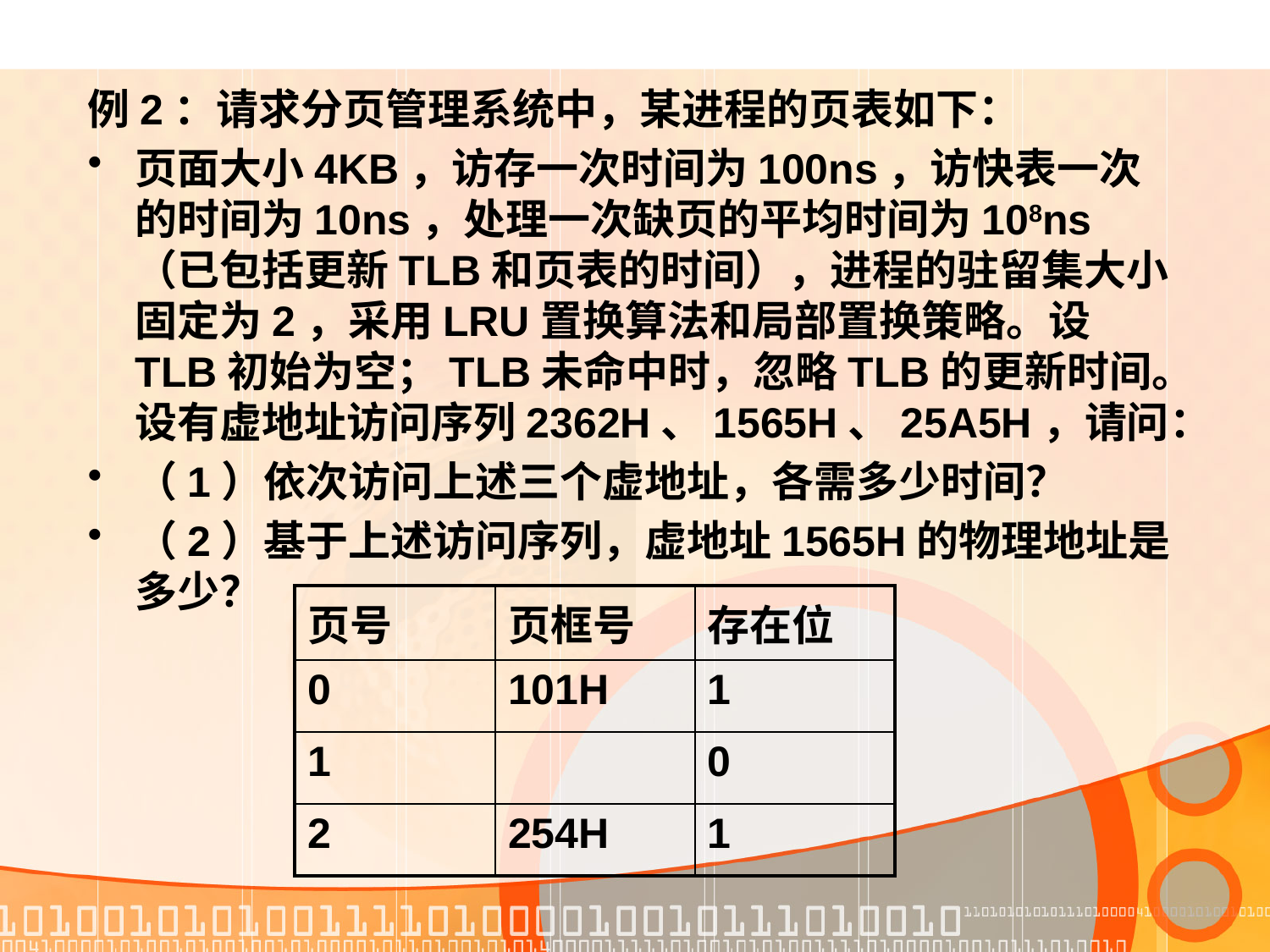

例2：请求分页管理系统中，某进程的页表如下：
页面大小4KB，访存一次时间为100ns，访快表一次的时间为10ns，处理一次缺页的平均时间为108ns（已包括更新TLB和页表的时间），进程的驻留集大小固定为2，采用LRU置换算法和局部置换策略。设TLB初始为空；TLB未命中时，忽略TLB的更新时间。设有虚地址访问序列2362H、1565H、25A5H，请问：
（1）依次访问上述三个虚地址，各需多少时间？
（2）基于上述访问序列，虚地址1565H的物理地址是多少？
| 页号 | 页框号 | 存在位 |
| --- | --- | --- |
| 0 | 101H | 1 |
| 1 |  | 0 |
| 2 | 254H | 1 |